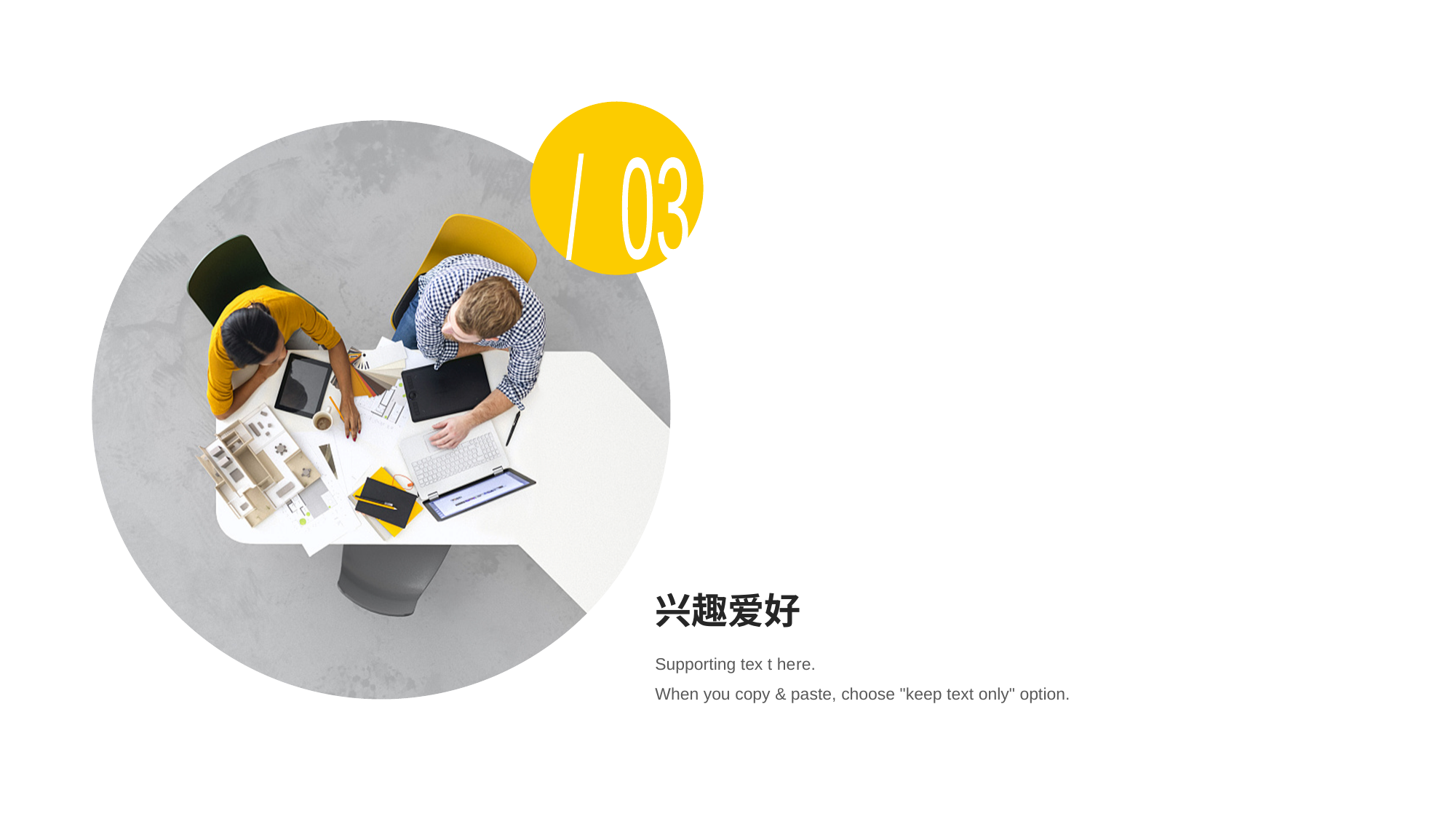

/  03
# 兴趣爱好
Supporting tex t he re.
When you copy & paste, choose "keep text only" option.